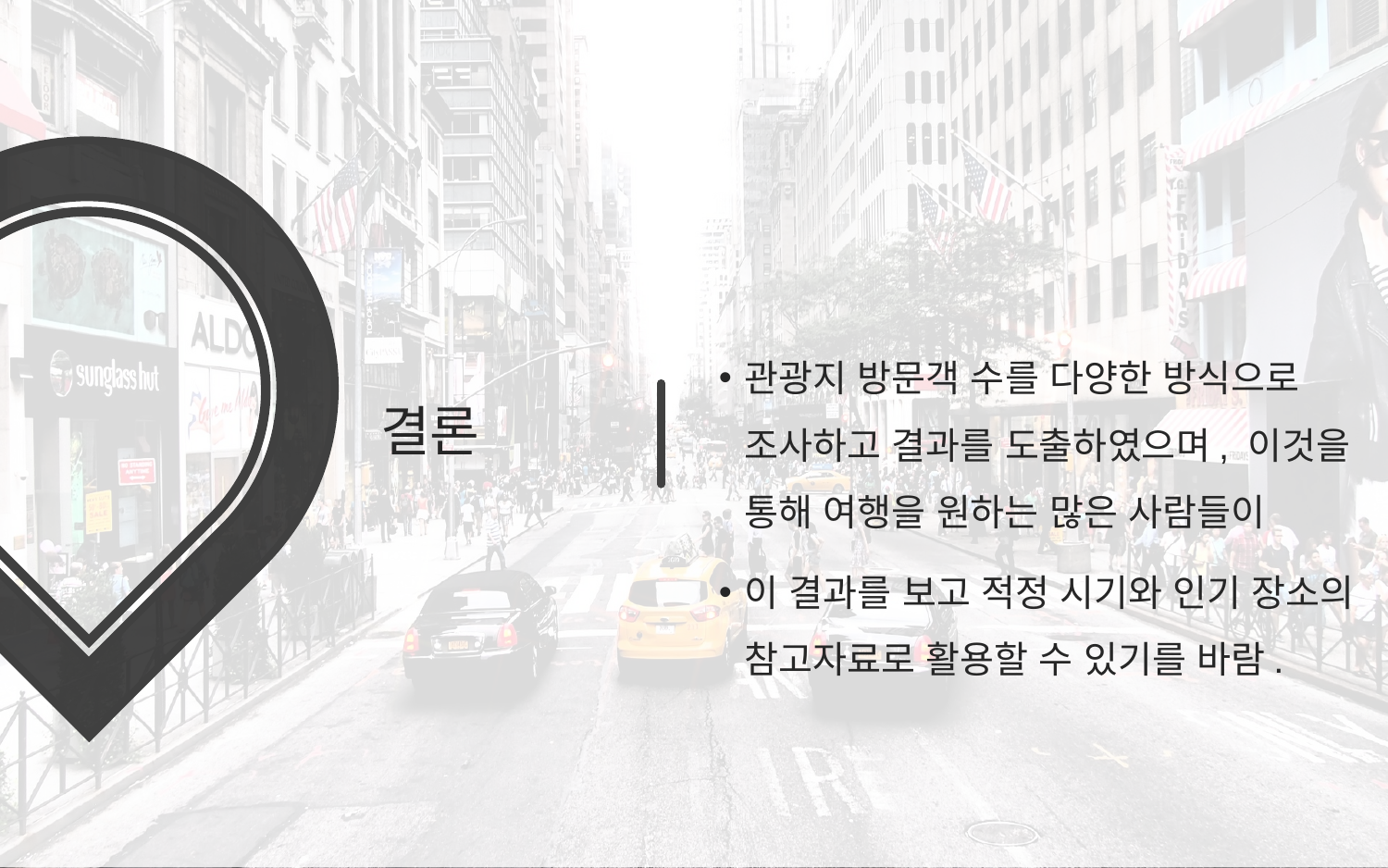

관광지 방문객 수를 다양한 방식으로 조사하고 결과를 도출하였으며, 이것을 통해 여행을 원하는 많은 사람들이
이 결과를 보고 적정 시기와 인기 장소의 참고자료로 활용할 수 있기를 바람.

# 결론